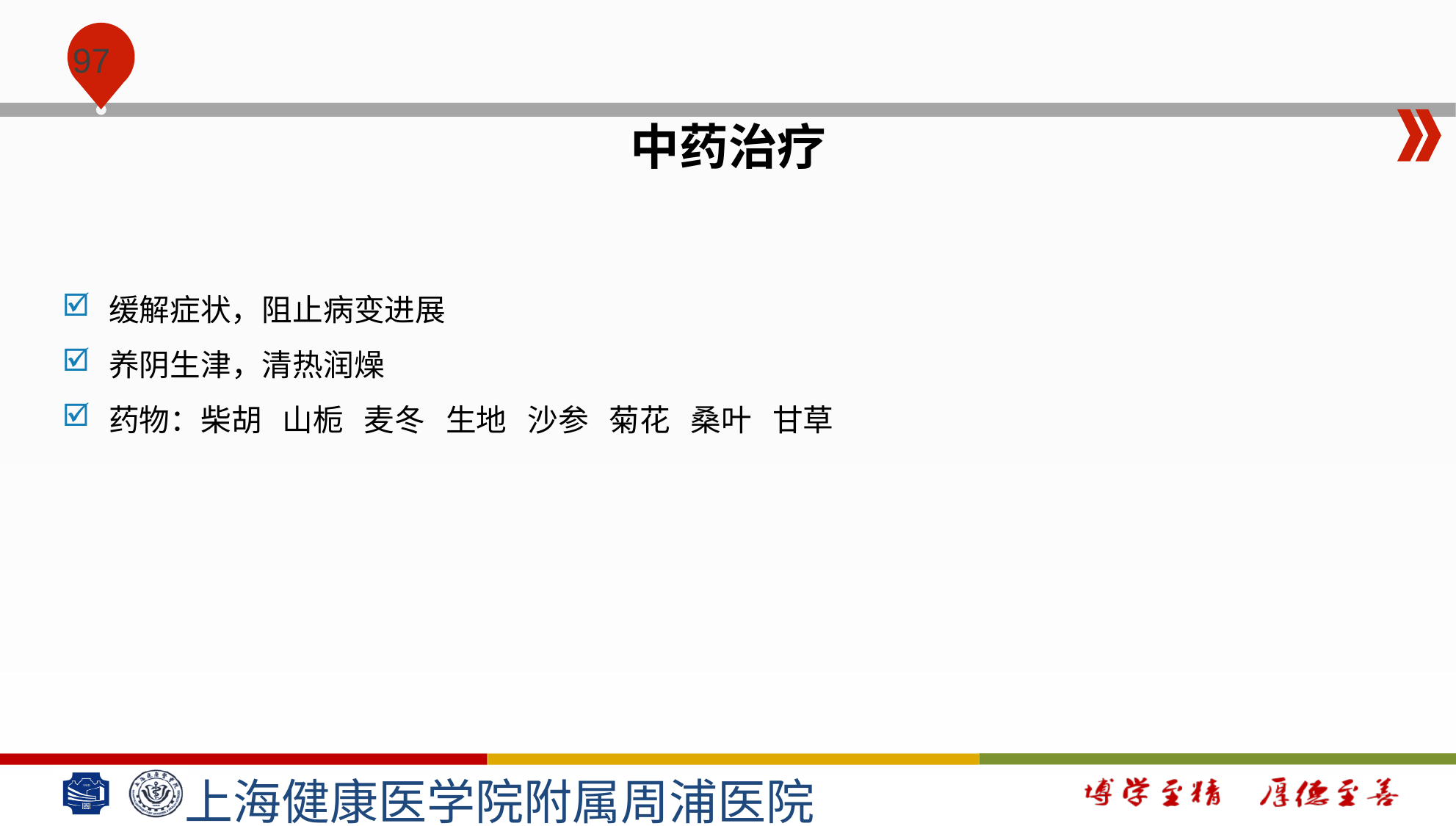

#

中药治疗
缓解症状，阻止病变进展
养阴生津，清热润燥
药物：柴胡   山栀   麦冬   生地   沙参   菊花   桑叶   甘草